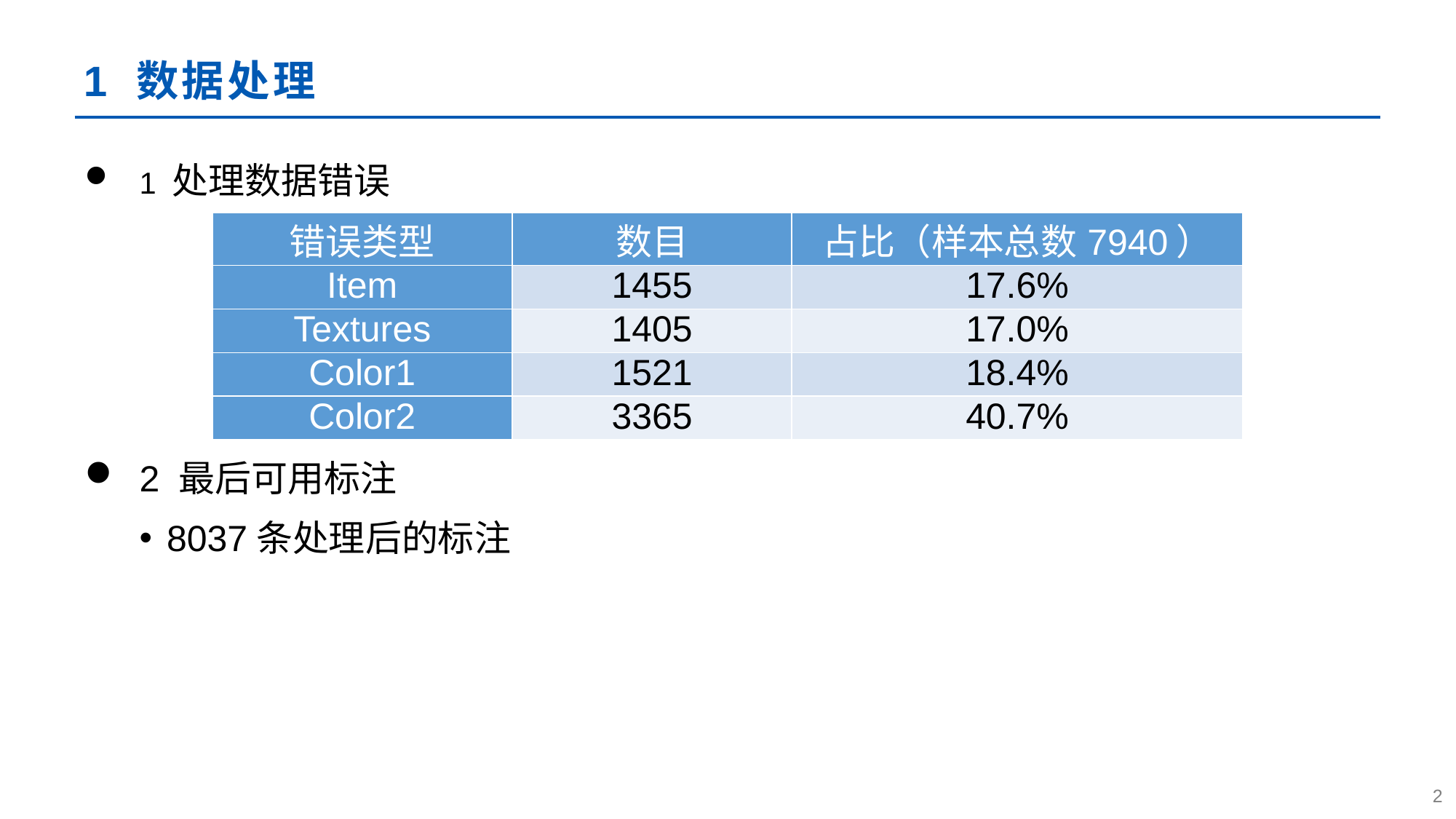

# 1 数据处理
1 处理数据错误

2 最后可用标注
8037条处理后的标注
| 错误类型 | 数目 | 占比（样本总数7940） |
| --- | --- | --- |
| Item | 1455 | 17.6% |
| Textures | 1405 | 17.0% |
| Color1 | 1521 | 18.4% |
| Color2 | 3365 | 40.7% |
2